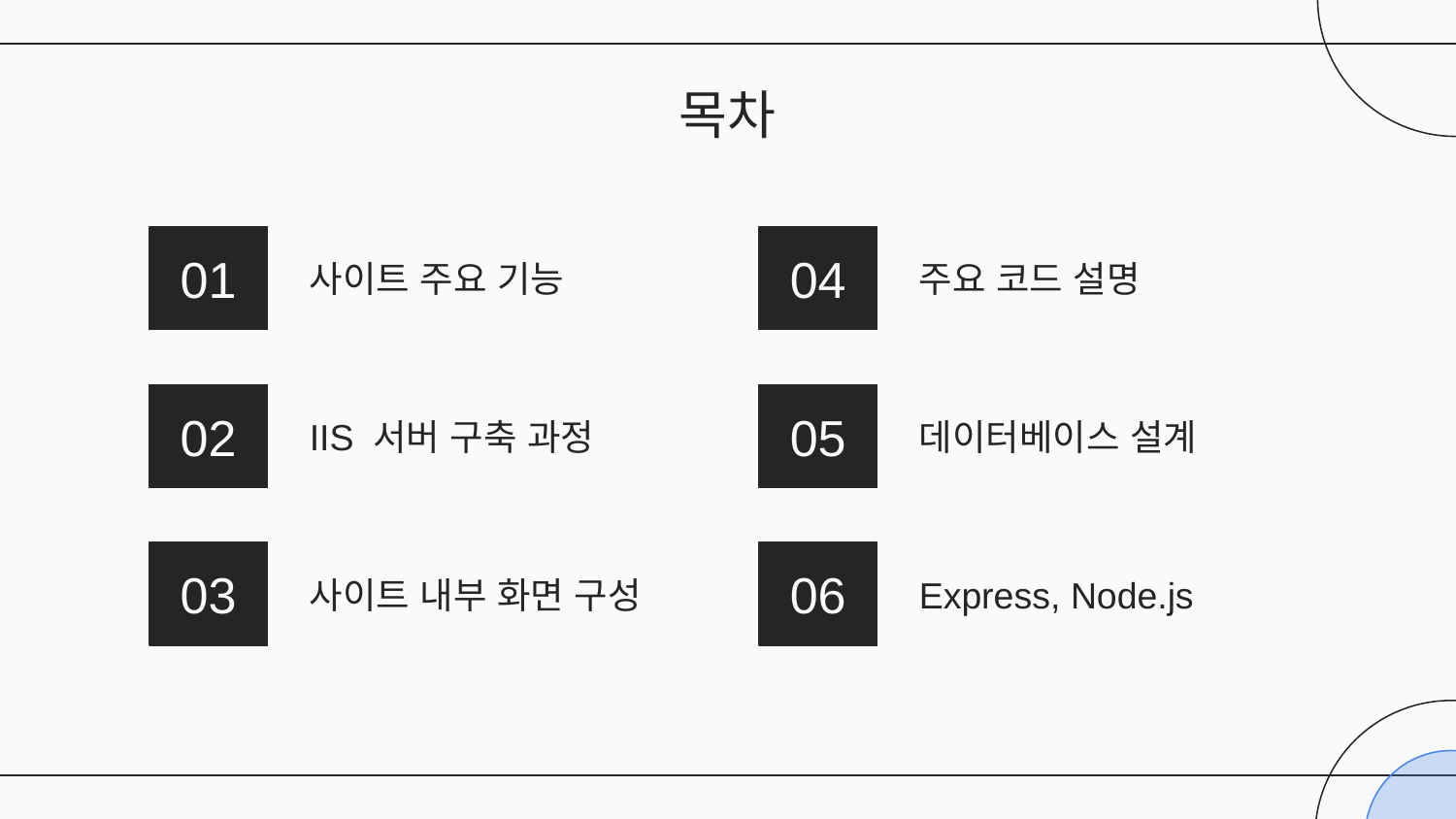

목차
# 01
사이트 주요 기능
04
주요 코드 설명
02
IIS 서버 구축 과정
05
데이터베이스 설계
03
사이트 내부 화면 구성
06
Express, Node.js